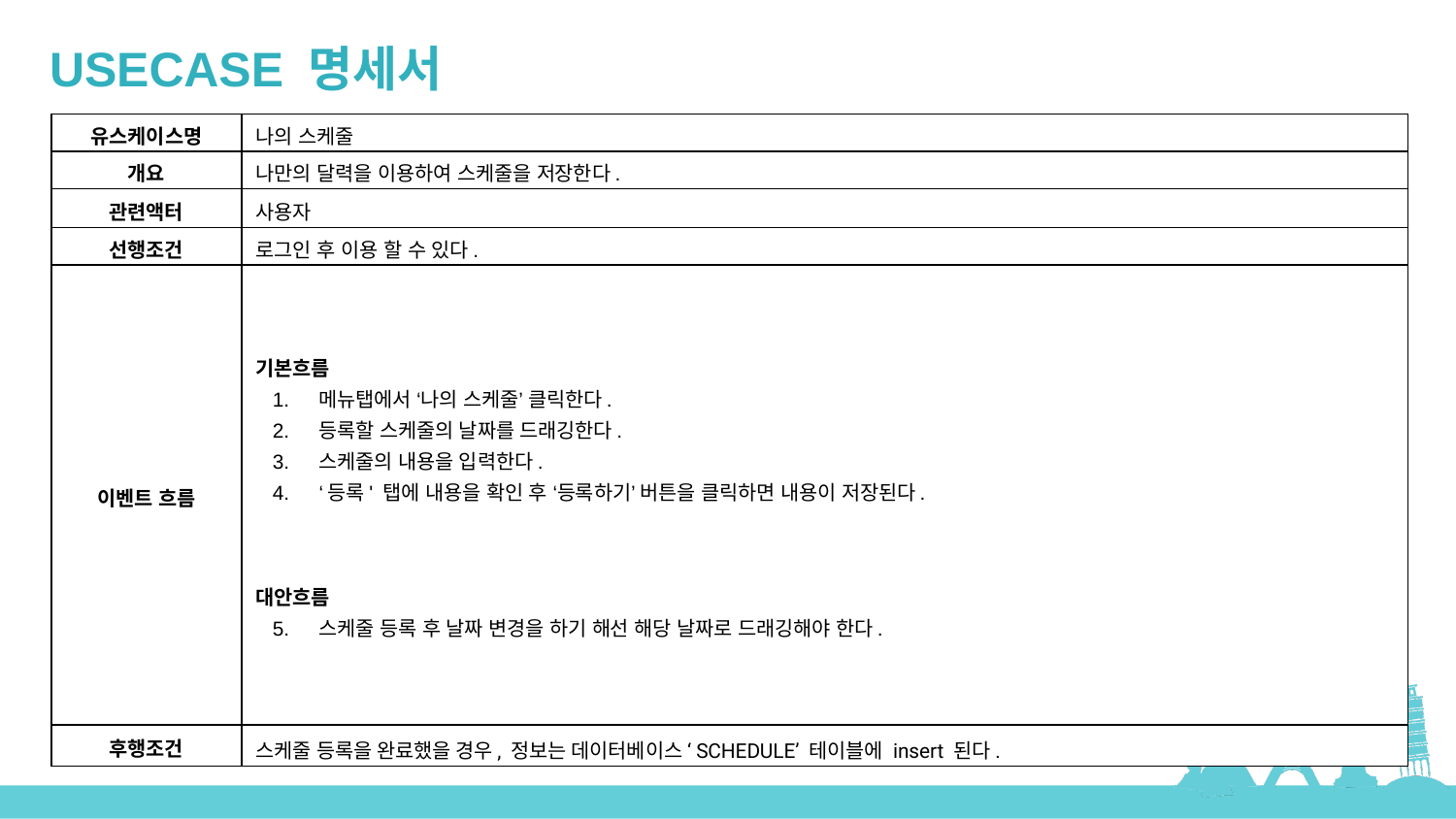

USECASE 명세서
| 유스케이스명 | 나의 스케줄 |
| --- | --- |
| 개요 | 나만의 달력을 이용하여 스케줄을 저장한다. |
| 관련액터 | 사용자 |
| 선행조건 | 로그인 후 이용 할 수 있다. |
| 이벤트 흐름 | 기본흐름 메뉴탭에서 ‘나의 스케줄’ 클릭한다. 등록할 스케줄의 날짜를 드래깅한다. 스케줄의 내용을 입력한다. ‘등록' 탭에 내용을 확인 후 ‘등록하기’ 버튼을 클릭하면 내용이 저장된다. 대안흐름 스케줄 등록 후 날짜 변경을 하기 해선 해당 날짜로 드래깅해야 한다. |
| 후행조건 | 스케줄 등록을 완료했을 경우, 정보는 데이터베이스 ‘SCHEDULE’ 테이블에 insert 된다. |